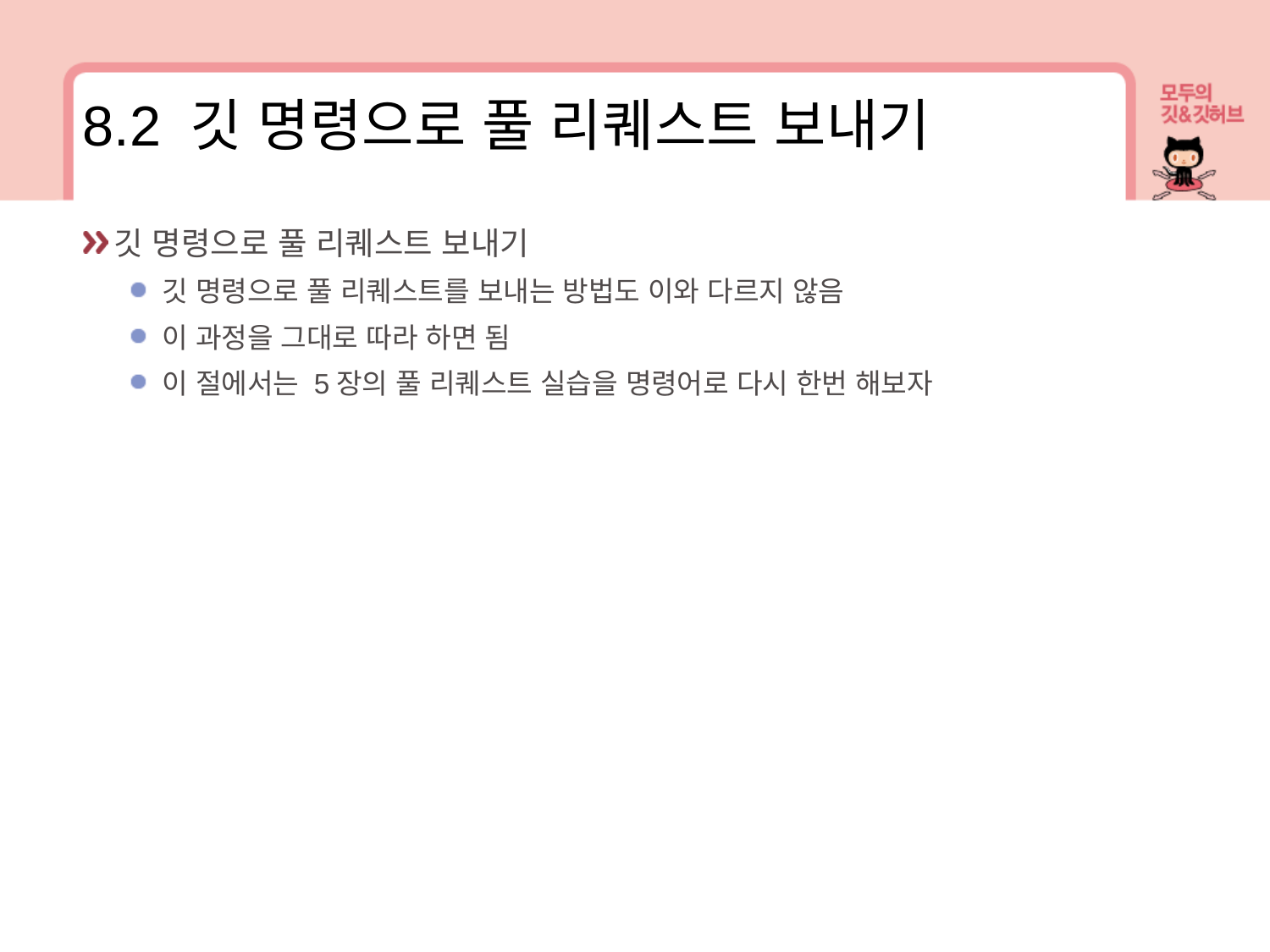

8.2 깃 명령으로 풀 리퀘스트 보내기
깃 명령으로 풀 리퀘스트 보내기
깃 명령으로 풀 리퀘스트를 보내는 방법도 이와 다르지 않음
이 과정을 그대로 따라 하면 됨
이 절에서는 5장의 풀 리퀘스트 실습을 명령어로 다시 한번 해보자